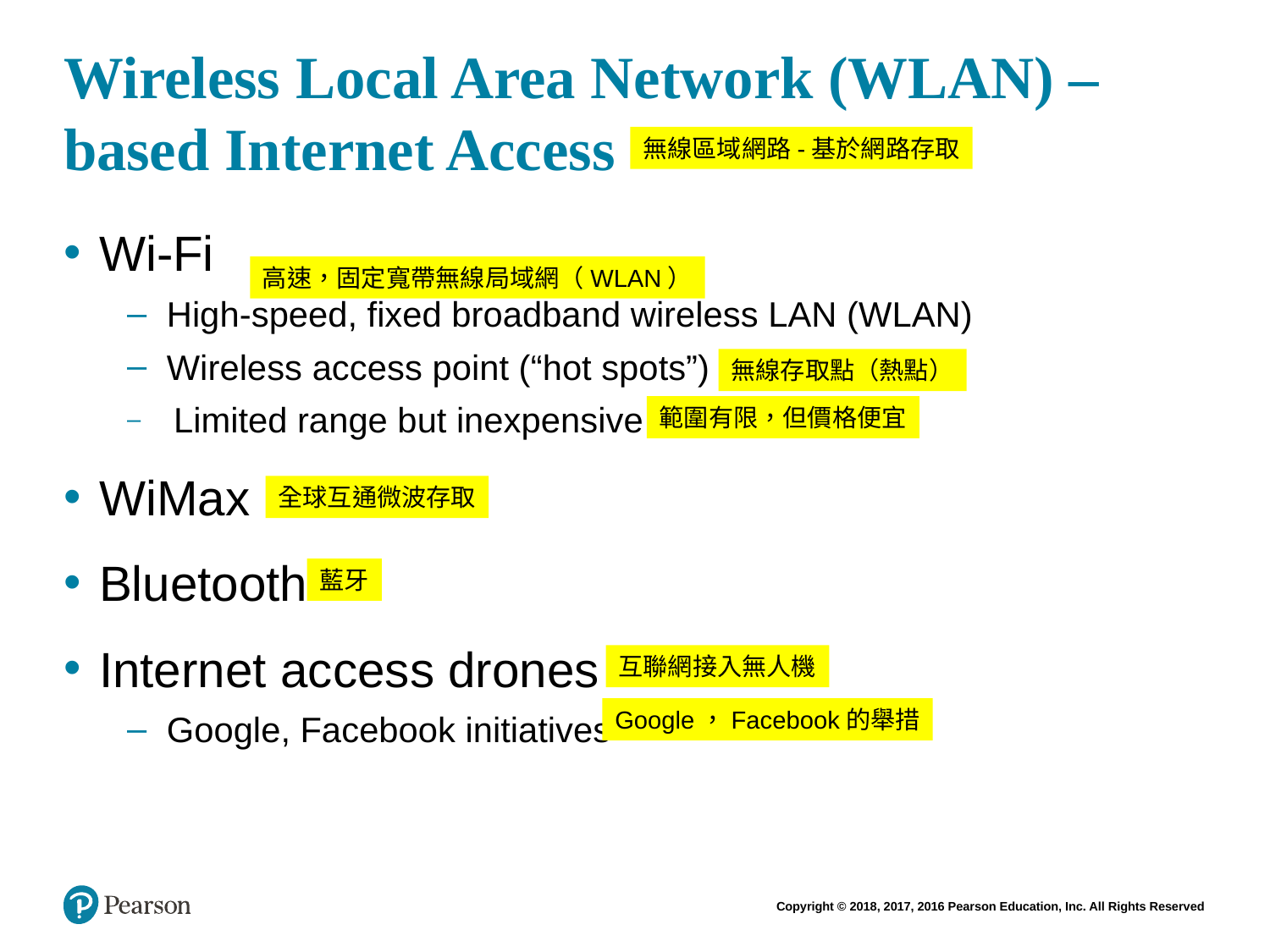

# Wireless Local Area Network (WLAN) –based Internet Access
無線區域網路-基於網路存取
Wi-Fi
High-speed, fixed broadband wireless LAN (WLAN)
Wireless access point (“hot spots”)
 Limited range but inexpensive
WiMax
Bluetooth
Internet access drones
Google, Facebook initiatives
高速，固定寬帶無線局域網（WLAN）
無線存取點（熱點）
範圍有限，但價格便宜
全球互通微波存取
藍牙
互聯網接入無人機
Google，Facebook的舉措